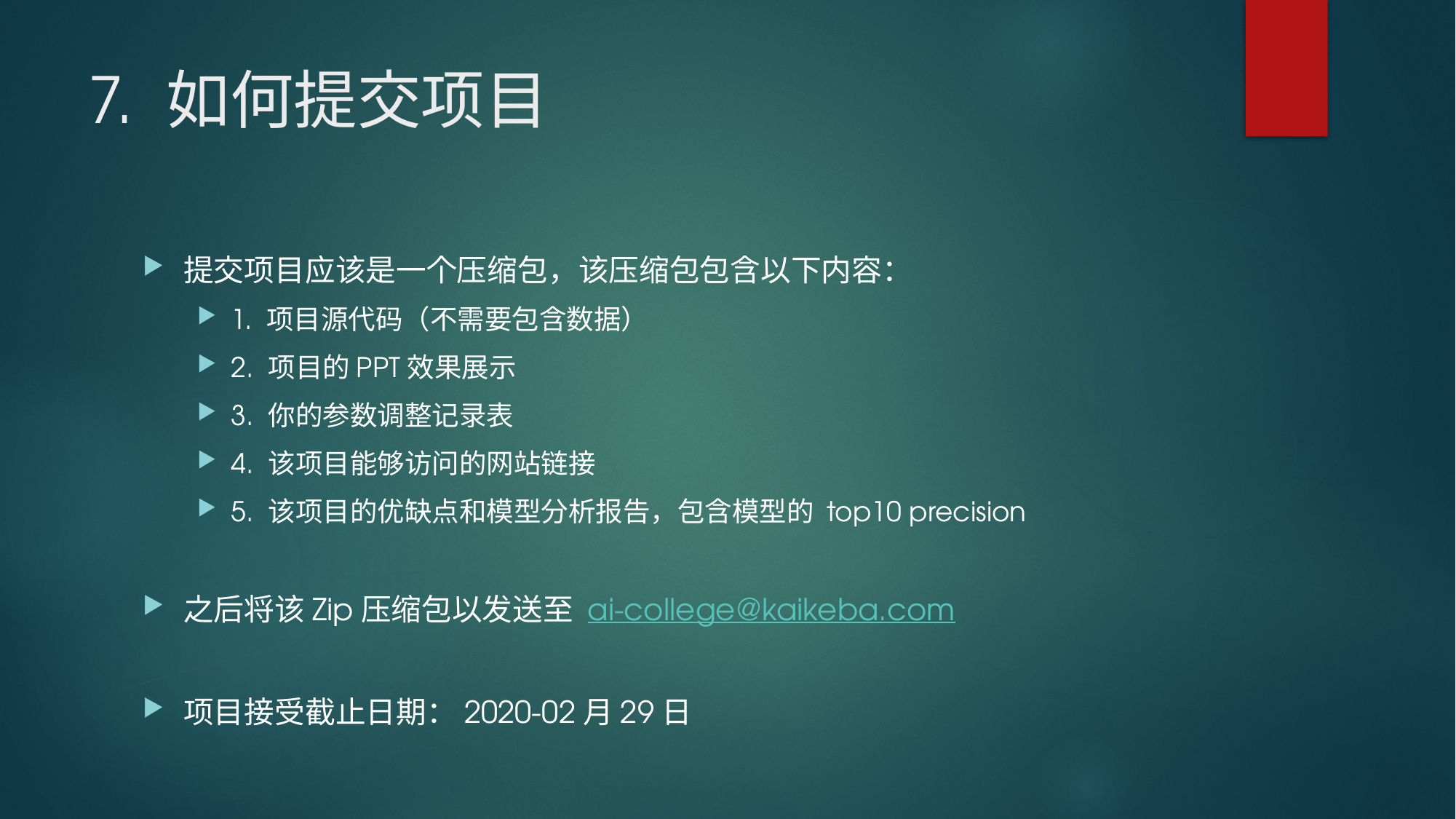

# 7. 如何提交项目
提交项目应该是一个压缩包，该压缩包包含以下内容：
1. 项目源代码（不需要包含数据）
2. 项目的PPT效果展示
3. 你的参数调整记录表
4. 该项目能够访问的网站链接
5. 该项目的优缺点和模型分析报告，包含模型的 top10 precision

之后将该Zip压缩包以发送至 ai-college@kaikeba.com

项目接受截止日期：2020-02月29日